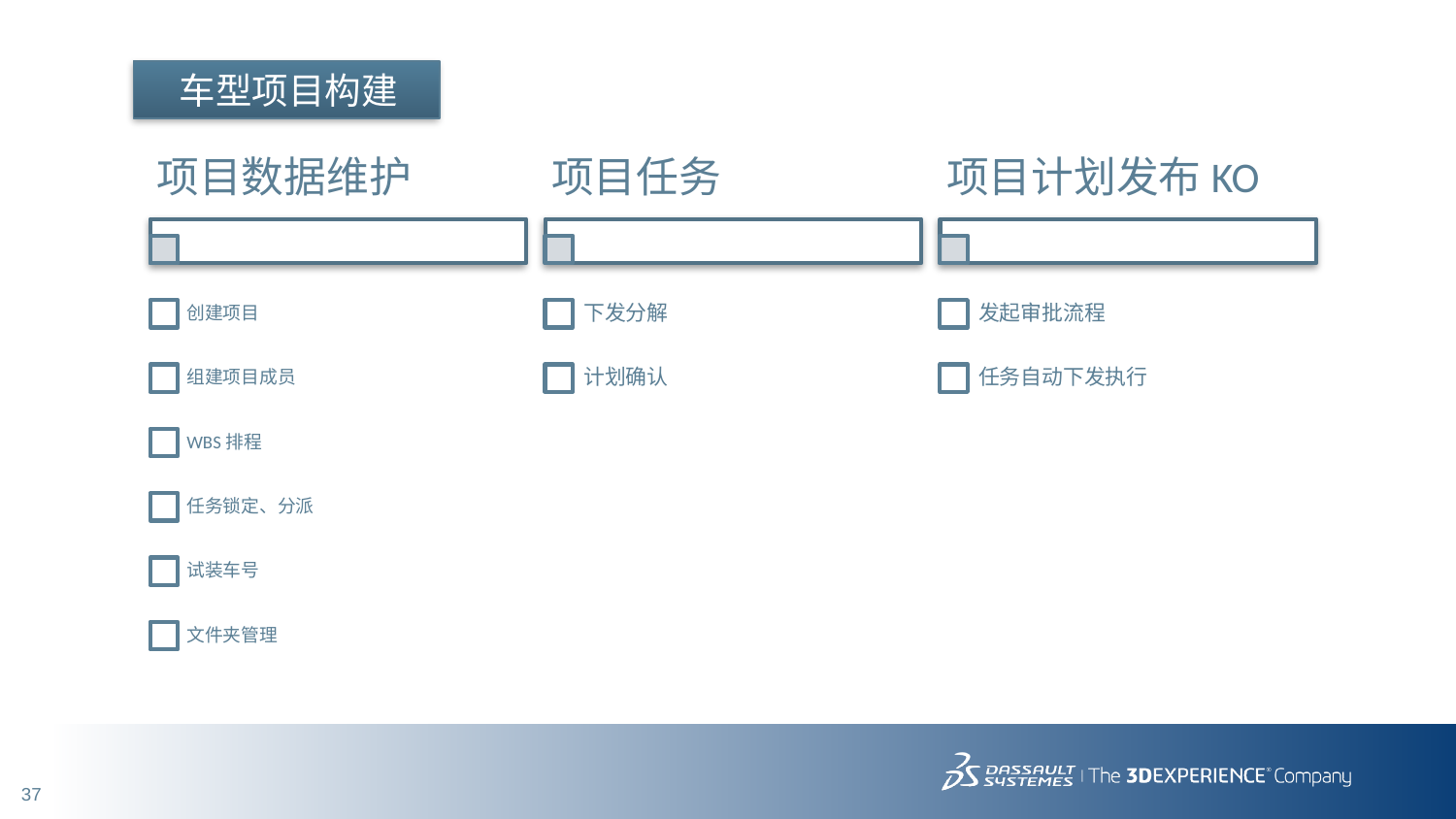

车型项目构建
项目数据维护
创建项目
组建项目成员
WBS排程
任务锁定、分派
试装车号
文件夹管理
项目任务
下发分解
计划确认
项目计划发布KO
发起审批流程
任务自动下发执行